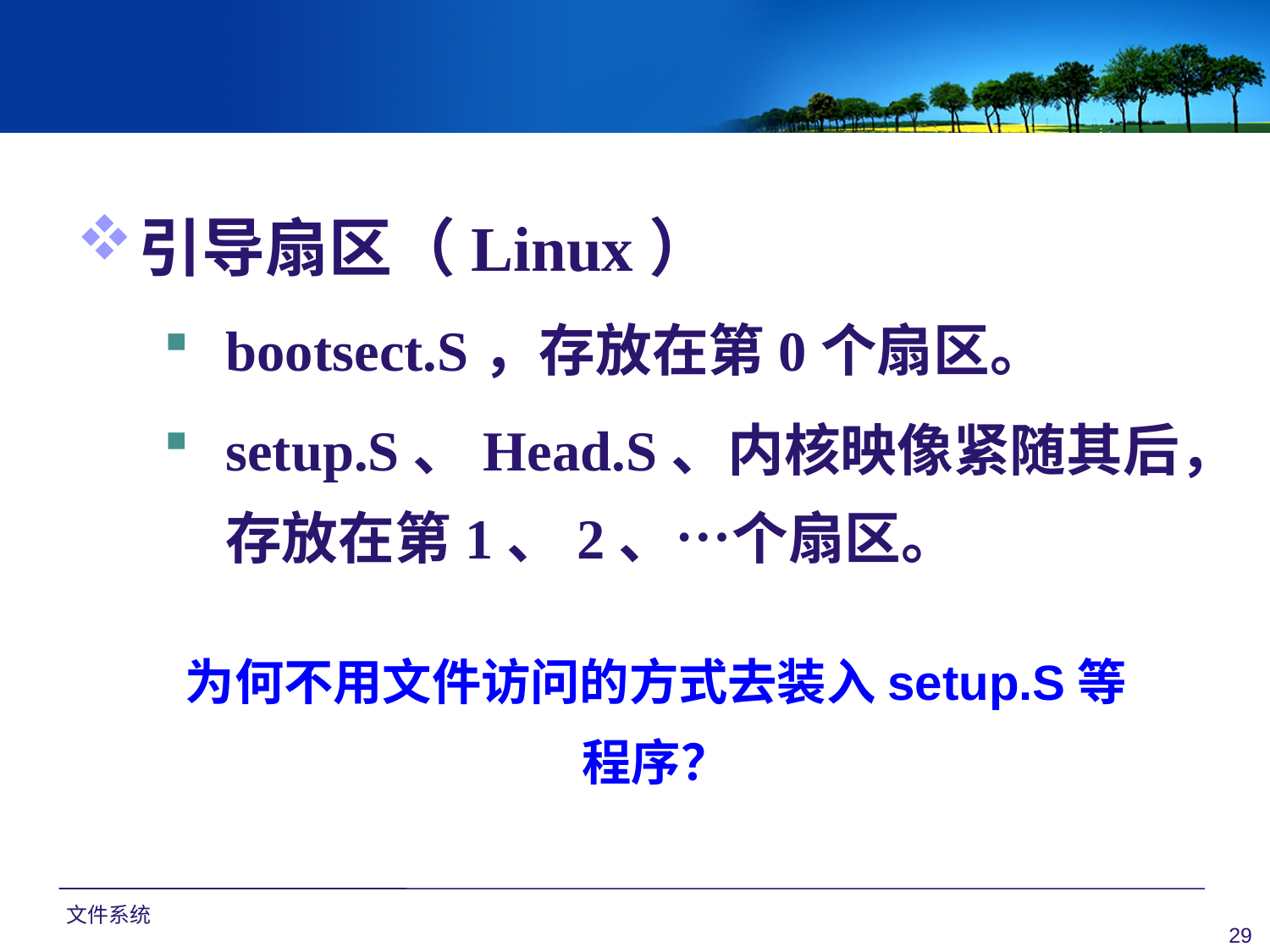

引导扇区（Linux）
bootsect.S，存放在第0个扇区。
setup.S、Head.S、内核映像紧随其后，存放在第1、2、…个扇区。
为何不用文件访问的方式去装入setup.S等程序？
文件系统
29